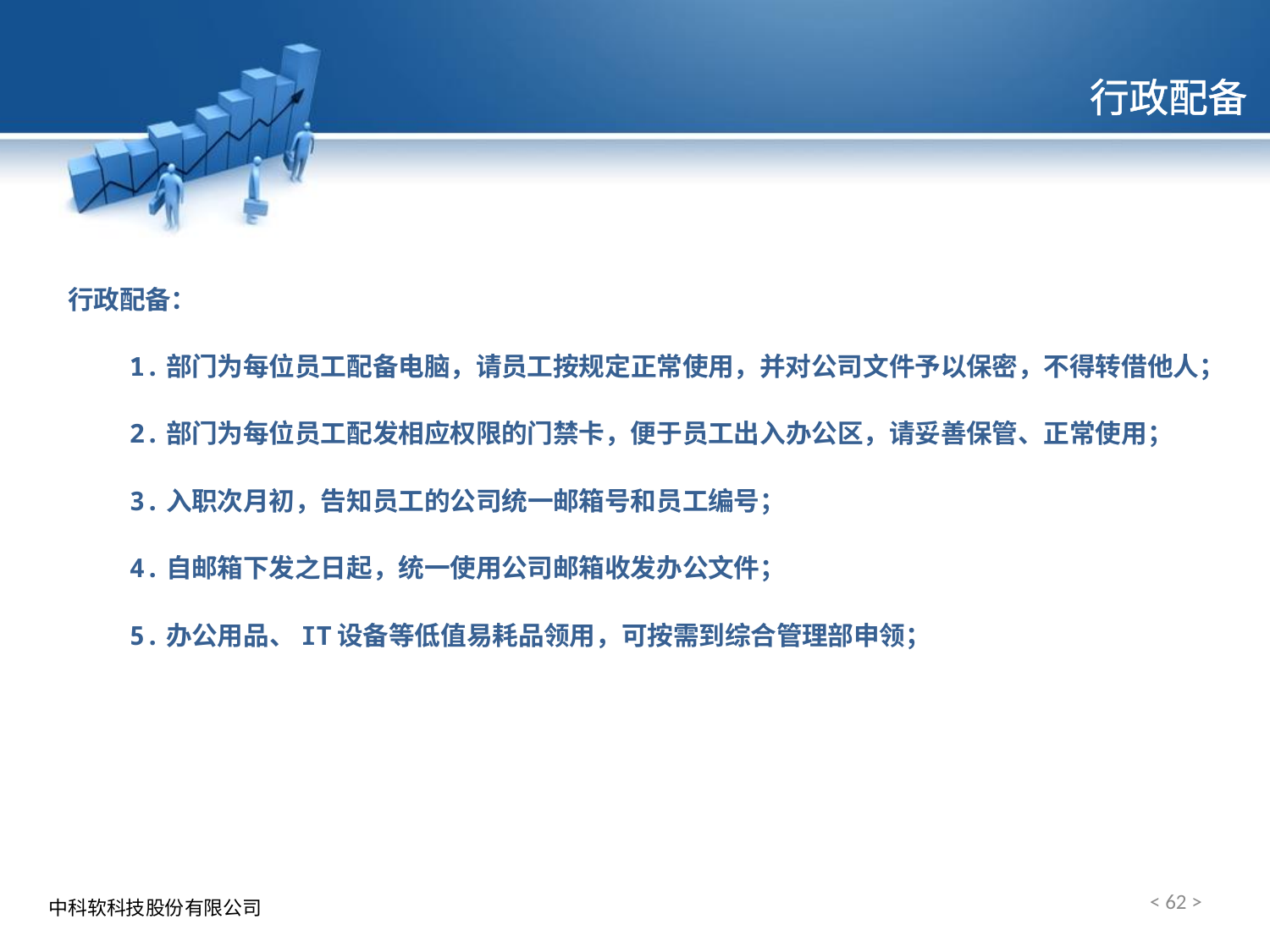

# 行政配备
行政配备：
    1.部门为每位员工配备电脑，请员工按规定正常使用，并对公司文件予以保密，不得转借他人；
    2.部门为每位员工配发相应权限的门禁卡，便于员工出入办公区，请妥善保管、正常使用；
    3.入职次月初，告知员工的公司统一邮箱号和员工编号；
    4.自邮箱下发之日起，统一使用公司邮箱收发办公文件；
    5.办公用品、IT设备等低值易耗品领用，可按需到综合管理部申领；